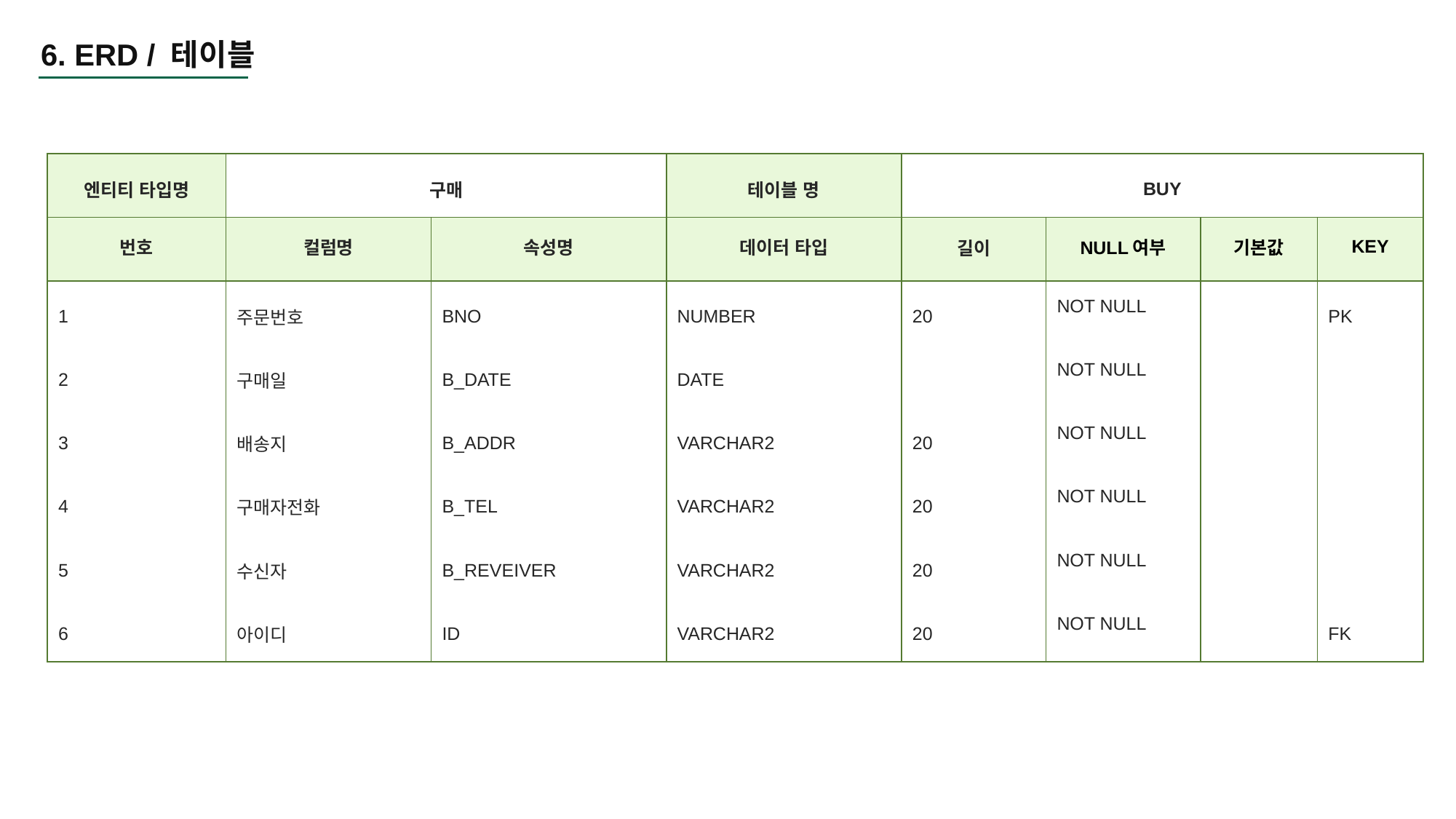

6. ERD / 테이블
| 엔티티 타입명 | 구매 |  | 테이블 명 | BUY |  |  |  |
| --- | --- | --- | --- | --- | --- | --- | --- |
| 번호 | 컬럼명 | 속성명 | 데이터 타입 | 길이 | NULL여부 | 기본값 | KEY |
| 1 | 주문번호 | BNO | NUMBER | 20 | NOT NULL |  | PK |
| 2 | 구매일 | B\_DATE | DATE |  | NOT NULL |  |  |
| 3 | 배송지 | B\_ADDR | VARCHAR2 | 20 | NOT NULL |  |  |
| 4 | 구매자전화 | B\_TEL | VARCHAR2 | 20 | NOT NULL |  |  |
| 5 | 수신자 | B\_REVEIVER | VARCHAR2 | 20 | NOT NULL |  |  |
| 6 | 아이디 | ID | VARCHAR2 | 20 | NOT NULL |  | FK |